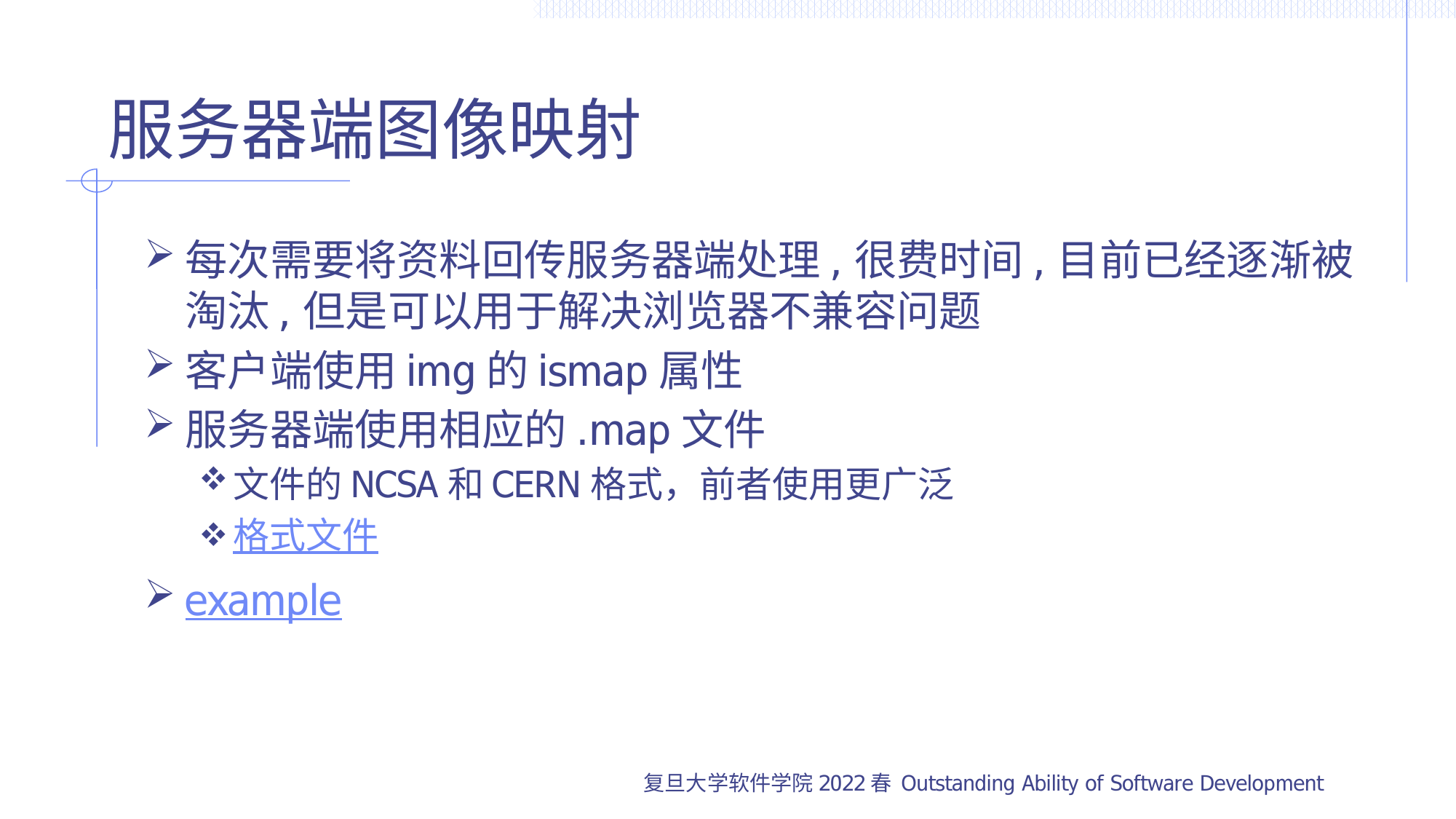

# 服务器端图像映射
每次需要将资料回传服务器端处理,很费时间,目前已经逐渐被淘汰,但是可以用于解决浏览器不兼容问题
客户端使用img的ismap属性
服务器端使用相应的.map文件
文件的NCSA和CERN格式，前者使用更广泛
格式文件
example